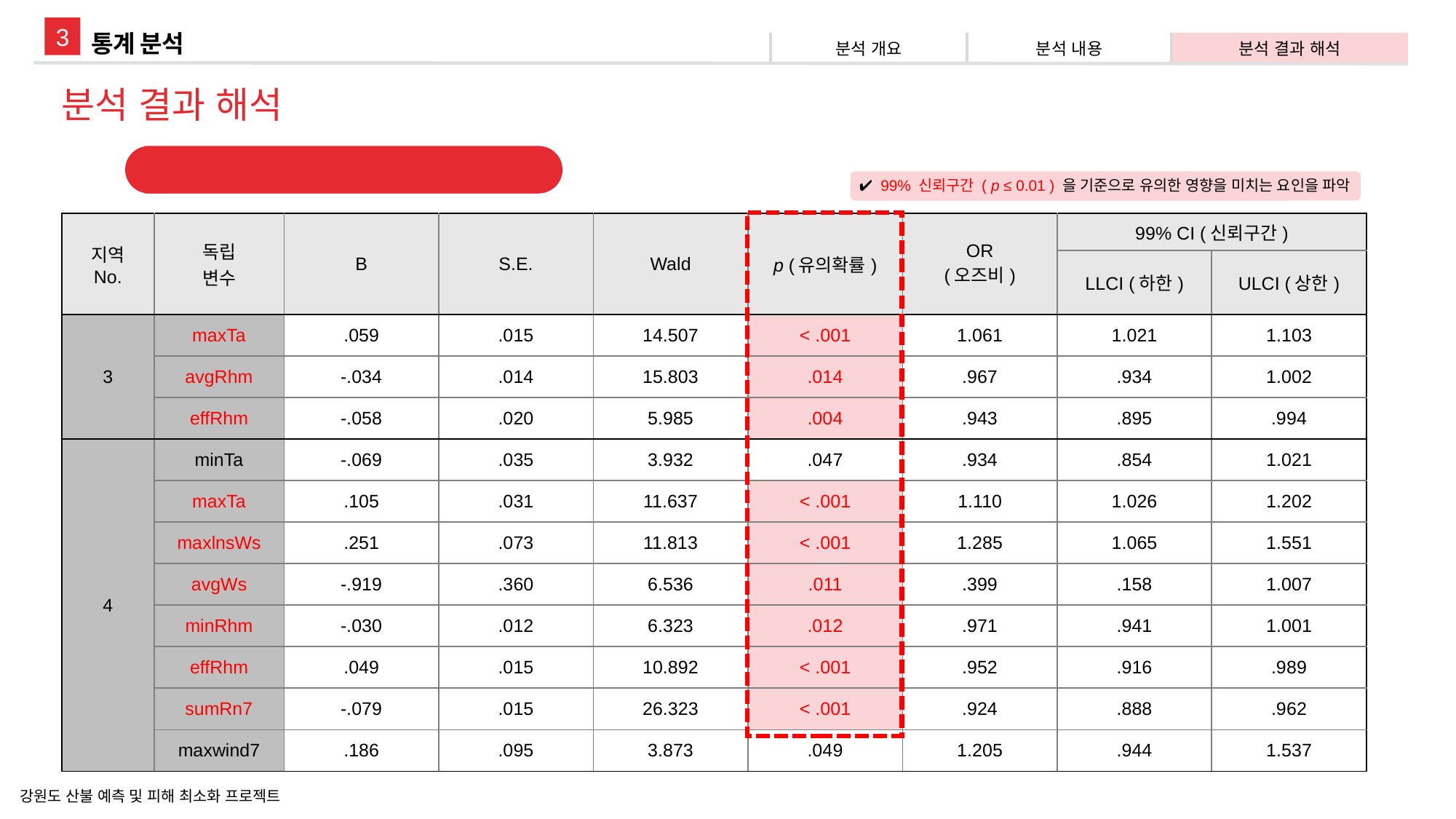

3
통계 분석
| 분석 개요 | 분석 내용 | 분석 결과 해석 |
| --- | --- | --- |
분석 결과 해석

지역별 산불 발생여부에 미치는 영향
✔  99% 신뢰구간 ( p ≤ 0.01 ) 을 기준으로 유의한 영향을 미치는 요인을 파악

| 지역 No. | 독립 변수 | B | S.E. | Wald | p (유의확률) | OR (오즈비) | 99% CI (신뢰구간) |  |
| --- | --- | --- | --- | --- | --- | --- | --- | --- |
|  |  |  |  |  |  |  | LLCI (하한) | ULCI (상한) |
| 3 | maxTa | .059 | .015 | 14.507 | < .001 | 1.061 | 1.021 | 1.103 |
|  | avgRhm | -.034 | .014 | 15.803 | .014 | .967 | .934 | 1.002 |
|  | effRhm | -.058 | .020 | 5.985 | .004 | .943 | .895 | .994 |
| 4 | minTa | -.069 | .035 | 3.932 | .047 | .934 | .854 | 1.021 |
|  | maxTa | .105 | .031 | 11.637 | < .001 | 1.110 | 1.026 | 1.202 |
|  | maxlnsWs | .251 | .073 | 11.813 | < .001 | 1.285 | 1.065 | 1.551 |
|  | avgWs | -.919 | .360 | 6.536 | .011 | .399 | .158 | 1.007 |
|  | minRhm | -.030 | .012 | 6.323 | .012 | .971 | .941 | 1.001 |
|  | effRhm | .049 | .015 | 10.892 | < .001 | .952 | .916 | .989 |
|  | sumRn7 | -.079 | .015 | 26.323 | < .001 | .924 | .888 | .962 |
|  | maxwind7 | .186 | .095 | 3.873 | .049 | 1.205 | .944 | 1.537 |
강원도 산불 예측 및 피해 최소화 프로젝트